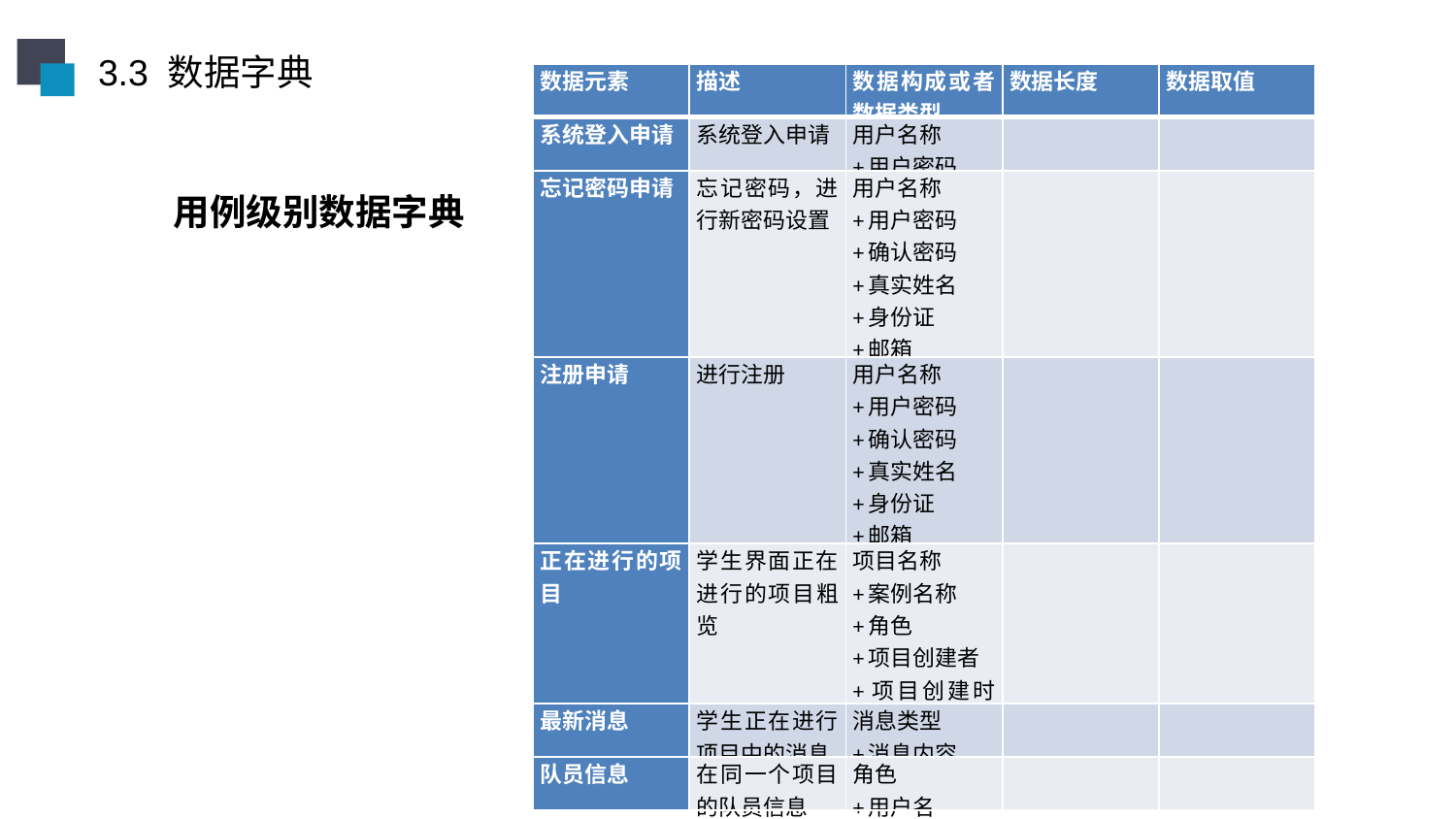

3.3 数据字典
| 数据元素 | 描述 | 数据构成或者数据类型 | 数据长度 | 数据取值 |
| --- | --- | --- | --- | --- |
| 系统登入申请 | 系统登入申请 | 用户名称 +用户密码 |  |  |
| 忘记密码申请 | 忘记密码，进行新密码设置 | 用户名称 +用户密码 +确认密码 +真实姓名 +身份证 +邮箱 +验证码 |  |  |
| 注册申请 | 进行注册 | 用户名称 +用户密码 +确认密码 +真实姓名 +身份证 +邮箱 +验证码 |  |  |
| 正在进行的项目 | 学生界面正在进行的项目粗览 | 项目名称 +案例名称 +角色 +项目创建者 +项目创建时间 |  |  |
| 最新消息 | 学生正在进行项目中的消息 | 消息类型 +消息内容 |  |  |
| 队员信息 | 在同一个项目的队员信息 | 角色 +用户名 |  |  |
用例级别数据字典